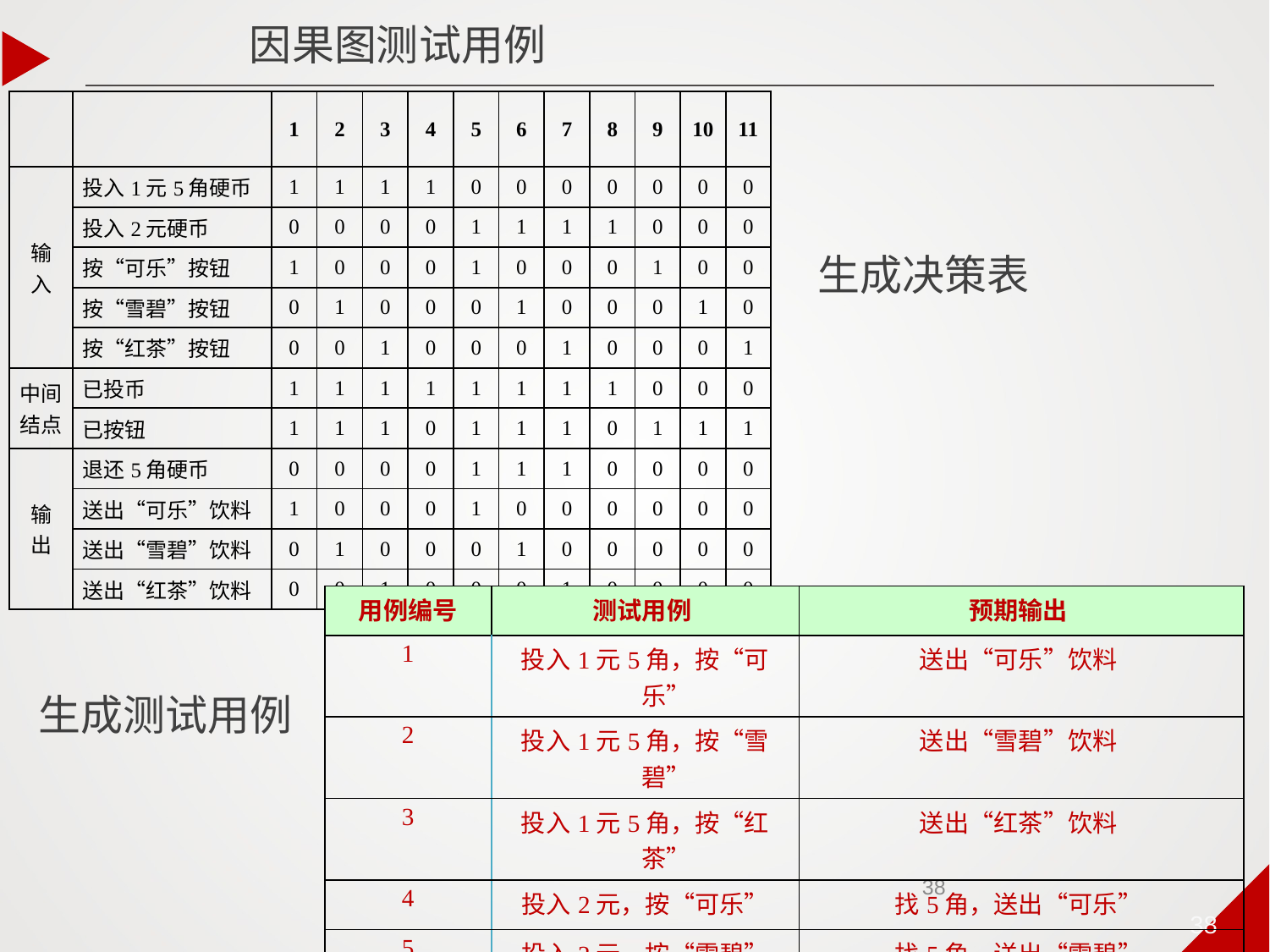

因果图测试用例

|  |  | 1 | 2 | 3 | 4 | 5 | 6 | 7 | 8 | 9 | 10 | 11 |
| --- | --- | --- | --- | --- | --- | --- | --- | --- | --- | --- | --- | --- |
| 输 入 | 投入1元5角硬币 | 1 | 1 | 1 | 1 | 0 | 0 | 0 | 0 | 0 | 0 | 0 |
|  | 投入2元硬币 | 0 | 0 | 0 | 0 | 1 | 1 | 1 | 1 | 0 | 0 | 0 |
|  | 按“可乐”按钮 | 1 | 0 | 0 | 0 | 1 | 0 | 0 | 0 | 1 | 0 | 0 |
|  | 按“雪碧”按钮 | 0 | 1 | 0 | 0 | 0 | 1 | 0 | 0 | 0 | 1 | 0 |
|  | 按“红茶”按钮 | 0 | 0 | 1 | 0 | 0 | 0 | 1 | 0 | 0 | 0 | 1 |
| 中间 结点 | 已投币 | 1 | 1 | 1 | 1 | 1 | 1 | 1 | 1 | 0 | 0 | 0 |
|  | 已按钮 | 1 | 1 | 1 | 0 | 1 | 1 | 1 | 0 | 1 | 1 | 1 |
| 输 出 | 退还5角硬币 | 0 | 0 | 0 | 0 | 1 | 1 | 1 | 0 | 0 | 0 | 0 |
|  | 送出“可乐”饮料 | 1 | 0 | 0 | 0 | 1 | 0 | 0 | 0 | 0 | 0 | 0 |
|  | 送出“雪碧”饮料 | 0 | 1 | 0 | 0 | 0 | 1 | 0 | 0 | 0 | 0 | 0 |
|  | 送出“红茶”饮料 | 0 | 0 | 1 | 0 | 0 | 0 | 1 | 0 | 0 | 0 | 0 |
# 生成决策表
| 用例编号 | 测试用例 | 预期输出 |
| --- | --- | --- |
| 1 | 投入1元5角，按“可乐” | 送出“可乐”饮料 |
| 2 | 投入1元5角，按“雪碧” | 送出“雪碧”饮料 |
| 3 | 投入1元5角，按“红茶” | 送出“红茶”饮料 |
| 4 | 投入2元，按“可乐” | 找5角，送出“可乐” |
| 5 | 投入2元，按“雪碧” | 找5角，送出“雪碧” |
| 6 | 投入2元，按“红茶” | 找5角，送出“红茶” |
生成测试用例
38